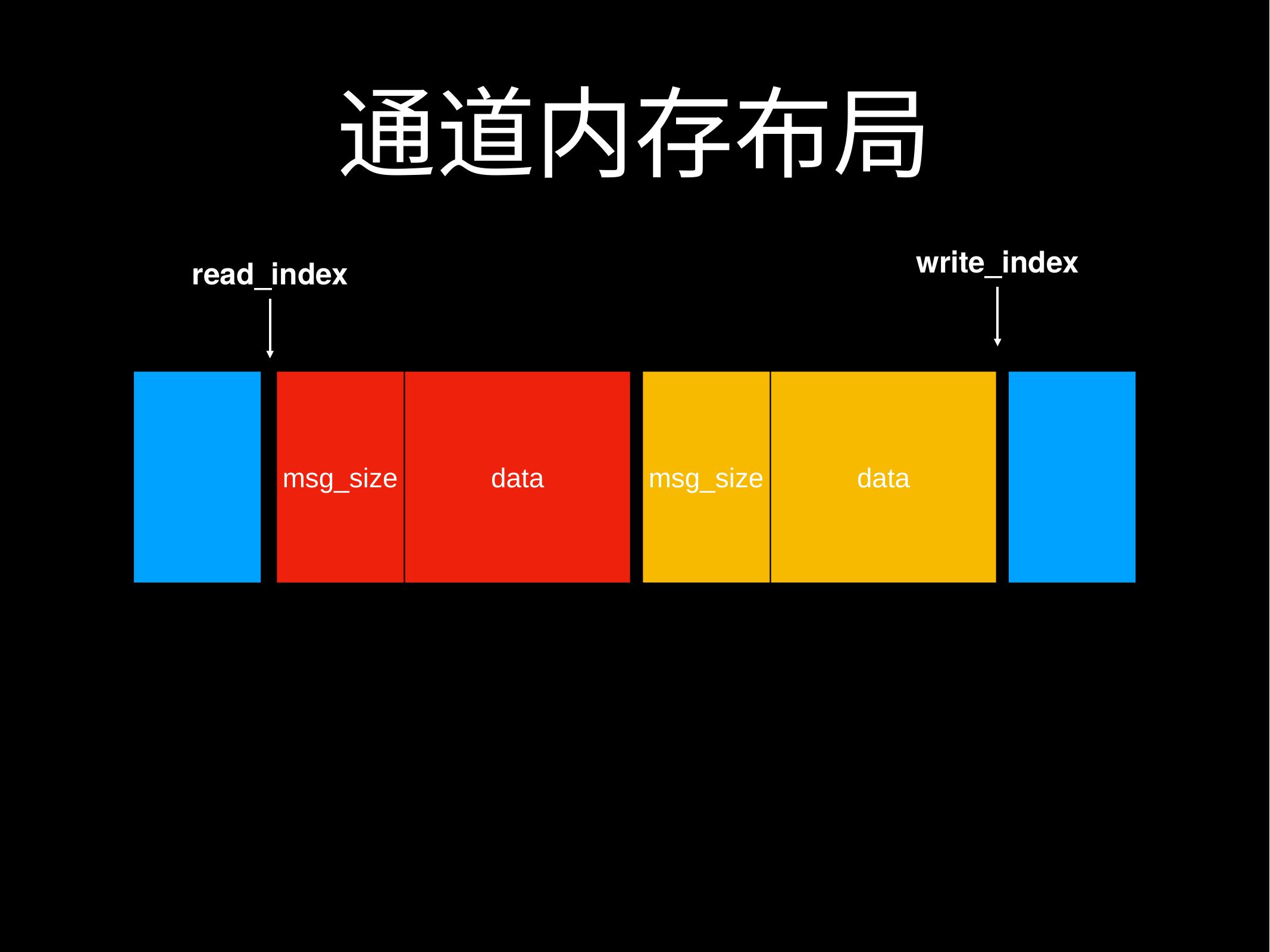

# 通道内存布局
write_index
read_index

msg_size
data
msg_size
data